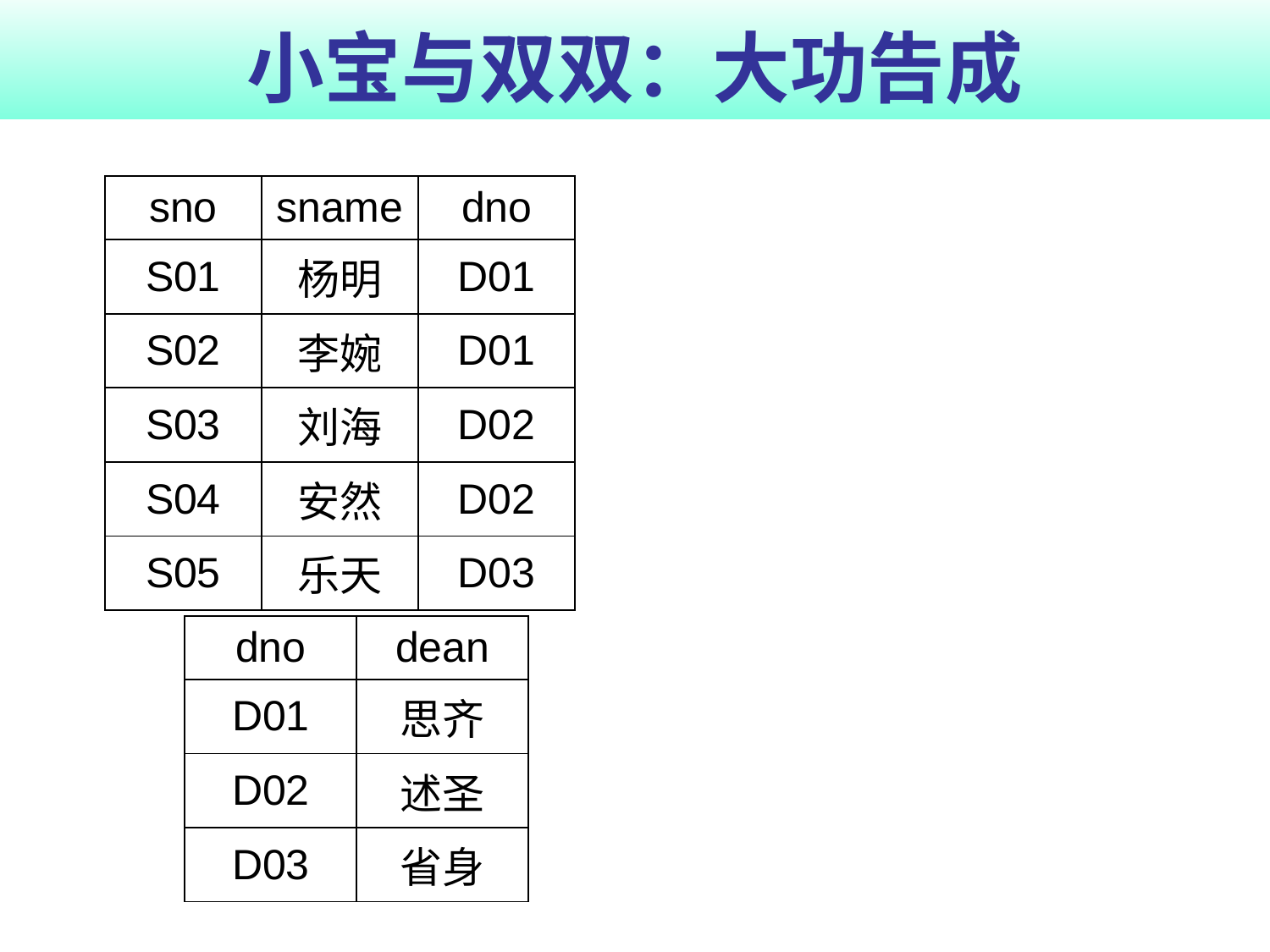

# 小宝与双双：大功告成
| sno | sname | dno |
| --- | --- | --- |
| S01 | 杨明 | D01 |
| S02 | 李婉 | D01 |
| S03 | 刘海 | D02 |
| S04 | 安然 | D02 |
| S05 | 乐天 | D03 |
| dno | dean |
| --- | --- |
| D01 | 思齐 |
| D02 | 述圣 |
| D03 | 省身 |